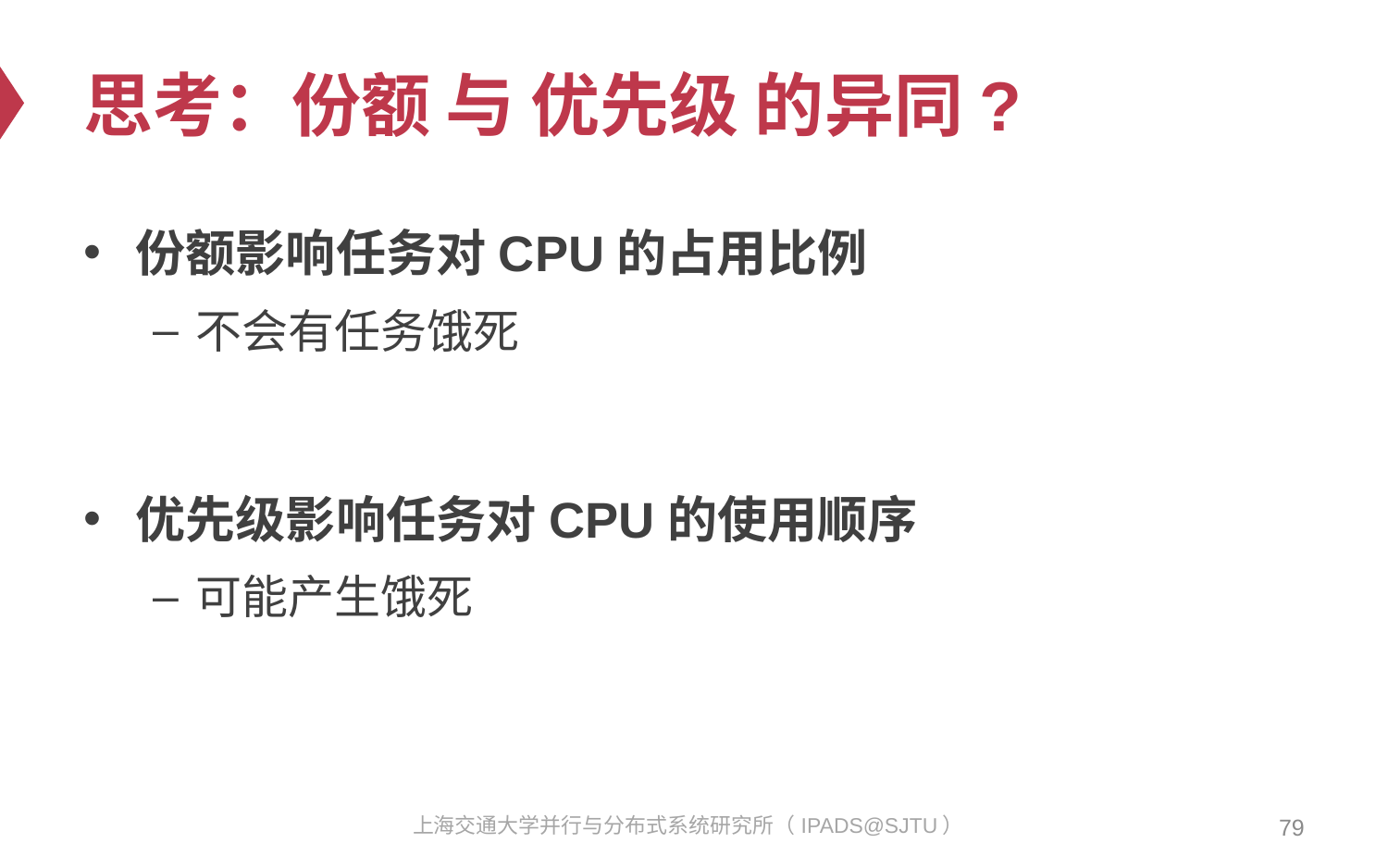

# 思考：份额 与 优先级 的异同?
份额影响任务对CPU的占用比例
不会有任务饿死

优先级影响任务对CPU的使用顺序
可能产生饿死
79
上海交通大学并行与分布式系统研究所（IPADS@SJTU）